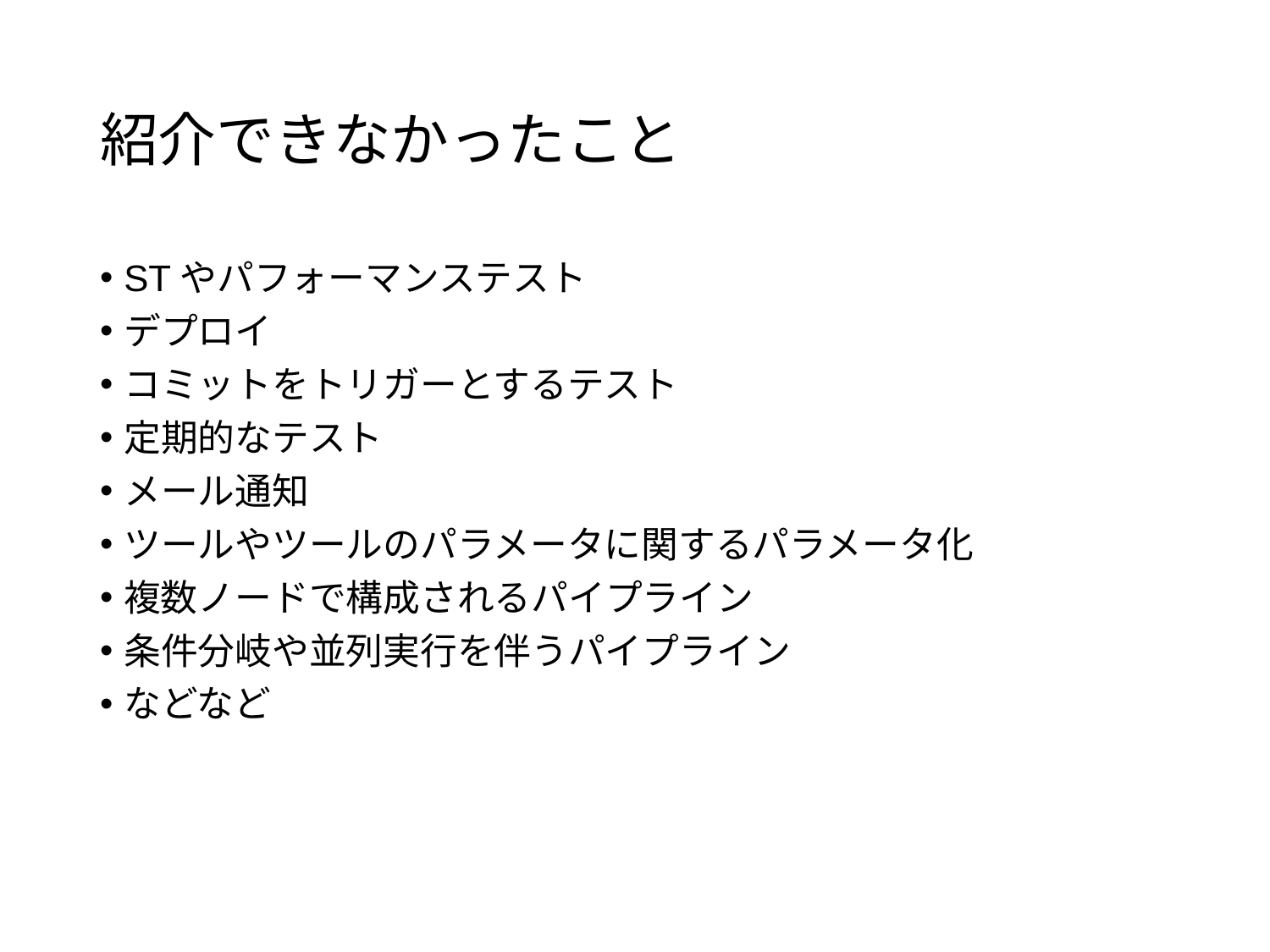

# 紹介できなかったこと
STやパフォーマンステスト
デプロイ
コミットをトリガーとするテスト
定期的なテスト
メール通知
ツールやツールのパラメータに関するパラメータ化
複数ノードで構成されるパイプライン
条件分岐や並列実行を伴うパイプライン
などなど